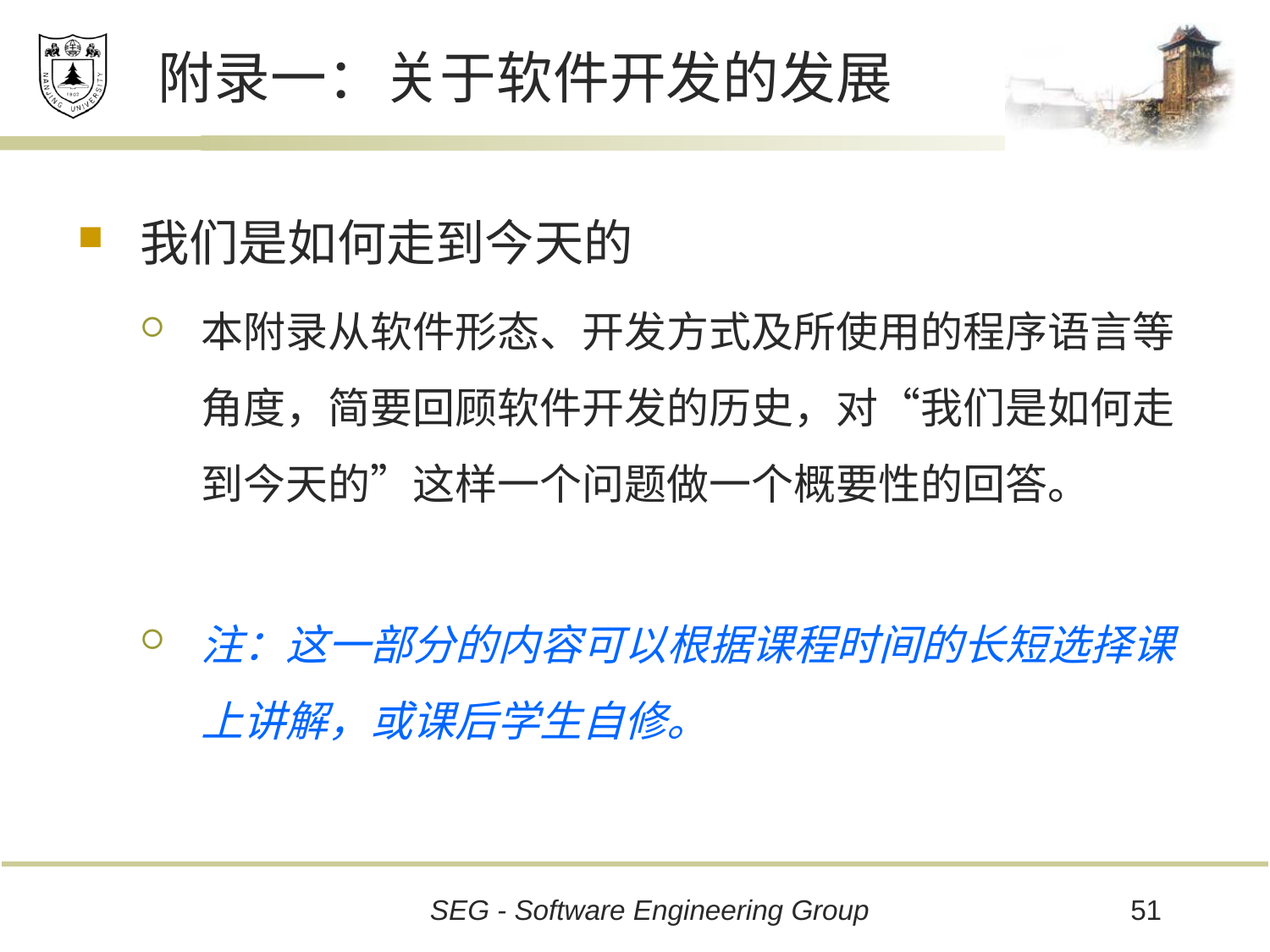

# 附录一：关于软件开发的发展
我们是如何走到今天的
本附录从软件形态、开发方式及所使用的程序语言等角度，简要回顾软件开发的历史，对“我们是如何走到今天的”这样一个问题做一个概要性的回答。

注：这一部分的内容可以根据课程时间的长短选择课上讲解，或课后学生自修。
51
SEG - Software Engineering Group